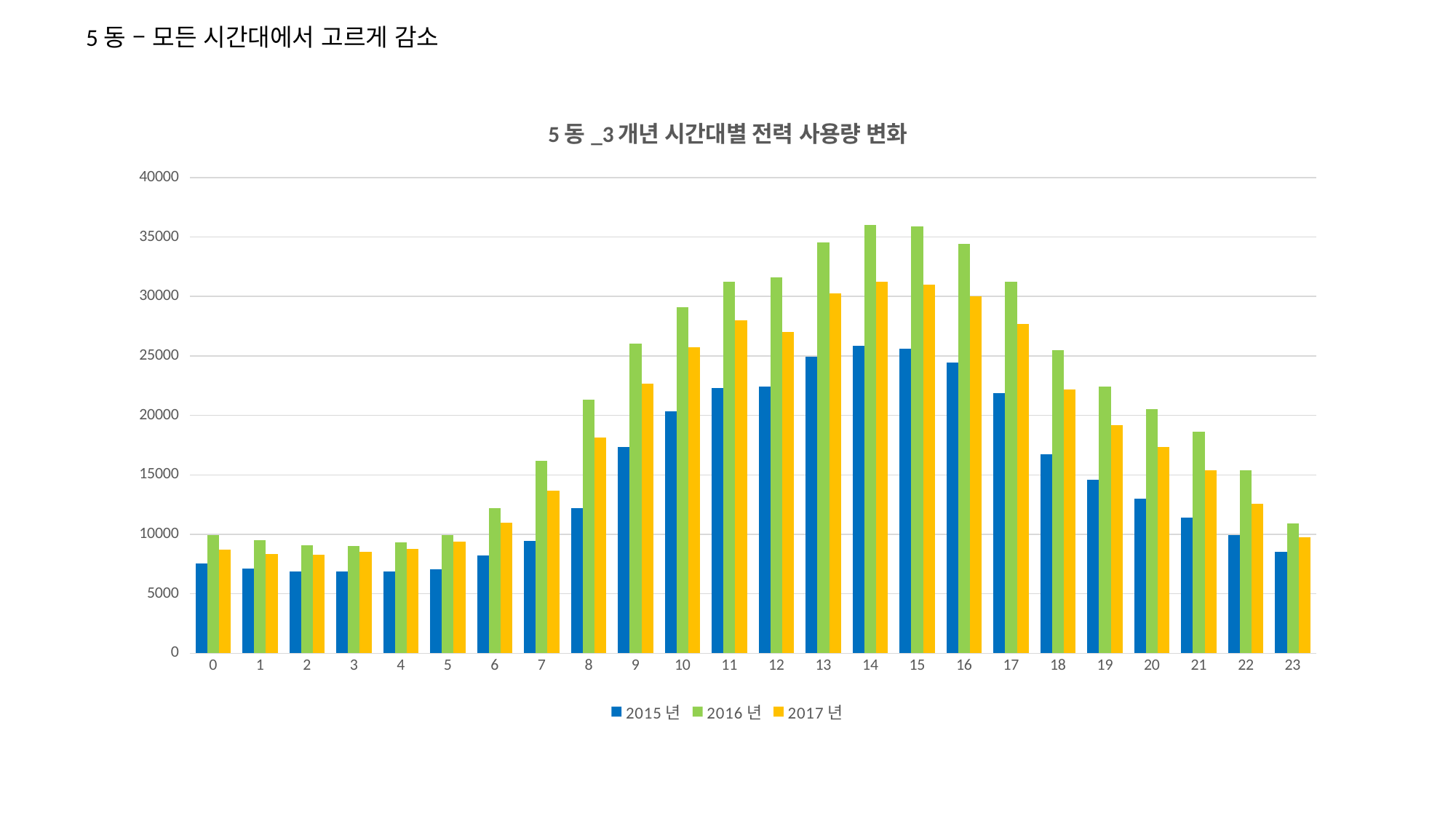

5동 – 모든 시간대에서 고르게 감소

### Chart: 5동_3개년 시간대별 전력 사용량 변화

| Category | 2015년 | 2016년 | 2017년 |
|---|---|---|---|
| 0 | 7564.35714285 | 9921.60073259999 | 8691.96605297599 |
| 1 | 7147.0 | 9516.30000001 | 8338.31148435133 |
| 2 | 6848.71428571 | 9055.92124541999 | 8295.86318752698 |
| 3 | 6893.14285714 | 9033.39618005 | 8555.72968311837 |
| 4 | 6908.95238093999 | 9341.68810473999 | 8782.66660308722 |
| 5 | 7047.54464286 | 9944.08333336 | 9420.23910671158 |
| 6 | 8251.5297619 | 12177.4372819299 | 10963.4734472987 |
| 7 | 9473.63095238 | 16207.5273897599 | 13686.9111143004 |
| 8 | 12220.7610139999 | 21295.5413767 | 18135.8034565072 |
| 9 | 17320.3244063 | 26047.71909973 | 22671.5912899637 |
| 10 | 20355.80053894 | 29087.35034985 | 25718.3191528467 |
| 11 | 22334.8477601 | 31249.9322225399 | 27985.4377548471 |
| 12 | 22415.59910719 | 31582.82008031 | 27024.3965730457 |
| 13 | 24966.47925179 | 34558.52964071 | 30257.594129914 |
| 14 | 25847.45497546 | 36018.26216728 | 31254.4219810729 |
| 15 | 25611.05162532 | 35866.64954476 | 30985.8667784618 |
| 16 | 24450.0416666 | 34405.63648848 | 29992.1597861011 |
| 17 | 21870.06193811 | 31230.81216468 | 27713.569177214 |
| 18 | 16748.69645148 | 25511.79731083 | 22189.8722926122 |
| 19 | 14588.3037202399 | 22448.23814256 | 19158.506649354 |
| 20 | 13030.78571429 | 20555.75908349 | 17332.4130525566 |
| 21 | 11416.57142857 | 18606.95485348 | 15382.4059890797 |
| 22 | 9958.64285714 | 15367.9375457799 | 12577.9835435204 |
| 23 | 8557.92857143 | 10948.4783883099 | 9758.66957819735 |